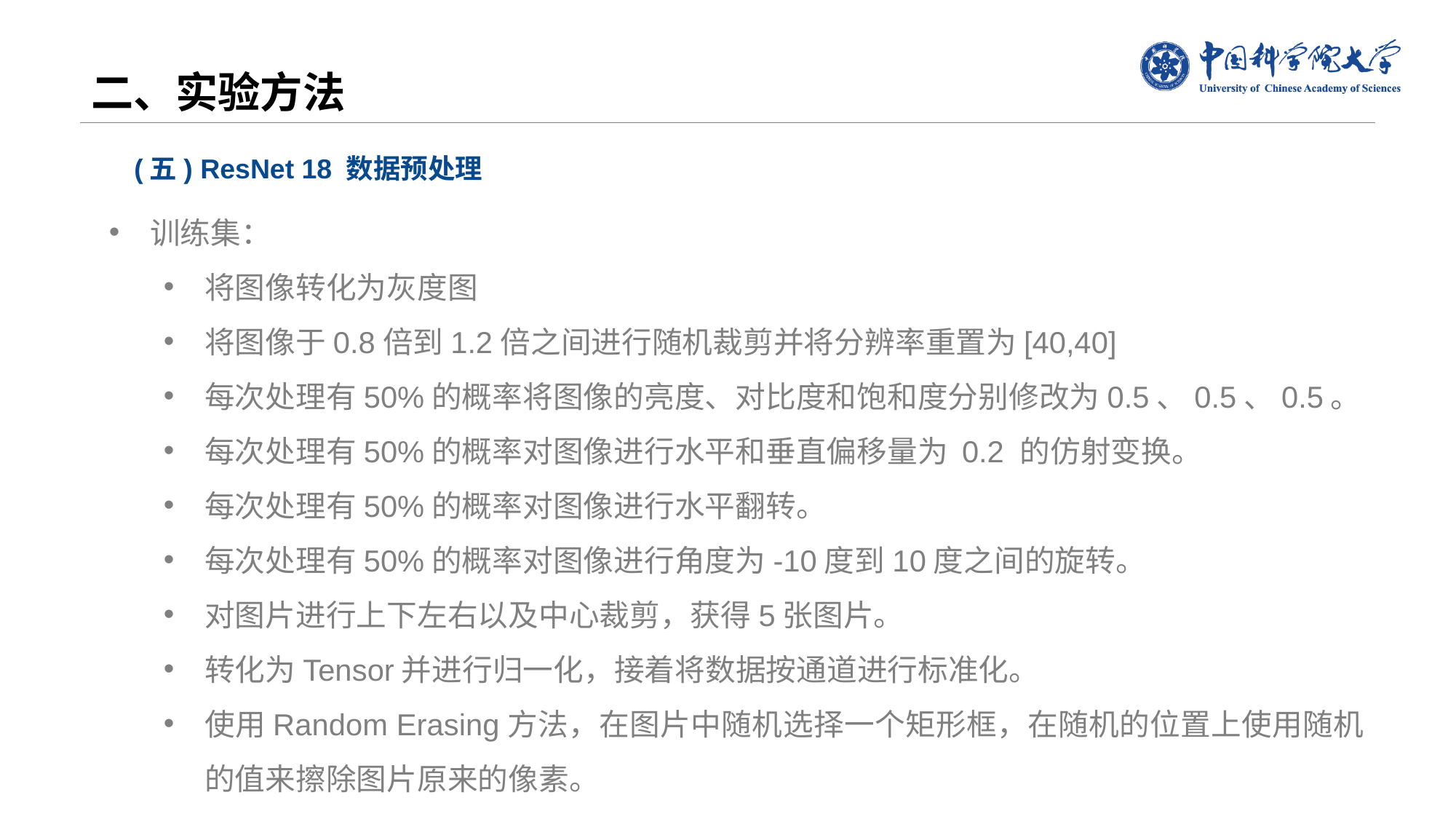

# 二、实验方法
(五) ResNet 18 数据预处理
训练集：
将图像转化为灰度图
将图像于0.8倍到1.2倍之间进行随机裁剪并将分辨率重置为[40,40]
每次处理有50%的概率将图像的亮度、对比度和饱和度分别修改为0.5、0.5、0.5。
每次处理有50%的概率对图像进行水平和垂直偏移量为 0.2 的仿射变换。
每次处理有50%的概率对图像进行水平翻转。
每次处理有50%的概率对图像进行角度为-10度到10度之间的旋转。
对图片进行上下左右以及中心裁剪，获得5张图片。
转化为Tensor并进行归一化，接着将数据按通道进行标准化。
使用Random Erasing方法，在图片中随机选择一个矩形框，在随机的位置上使用随机的值来擦除图片原来的像素。
19